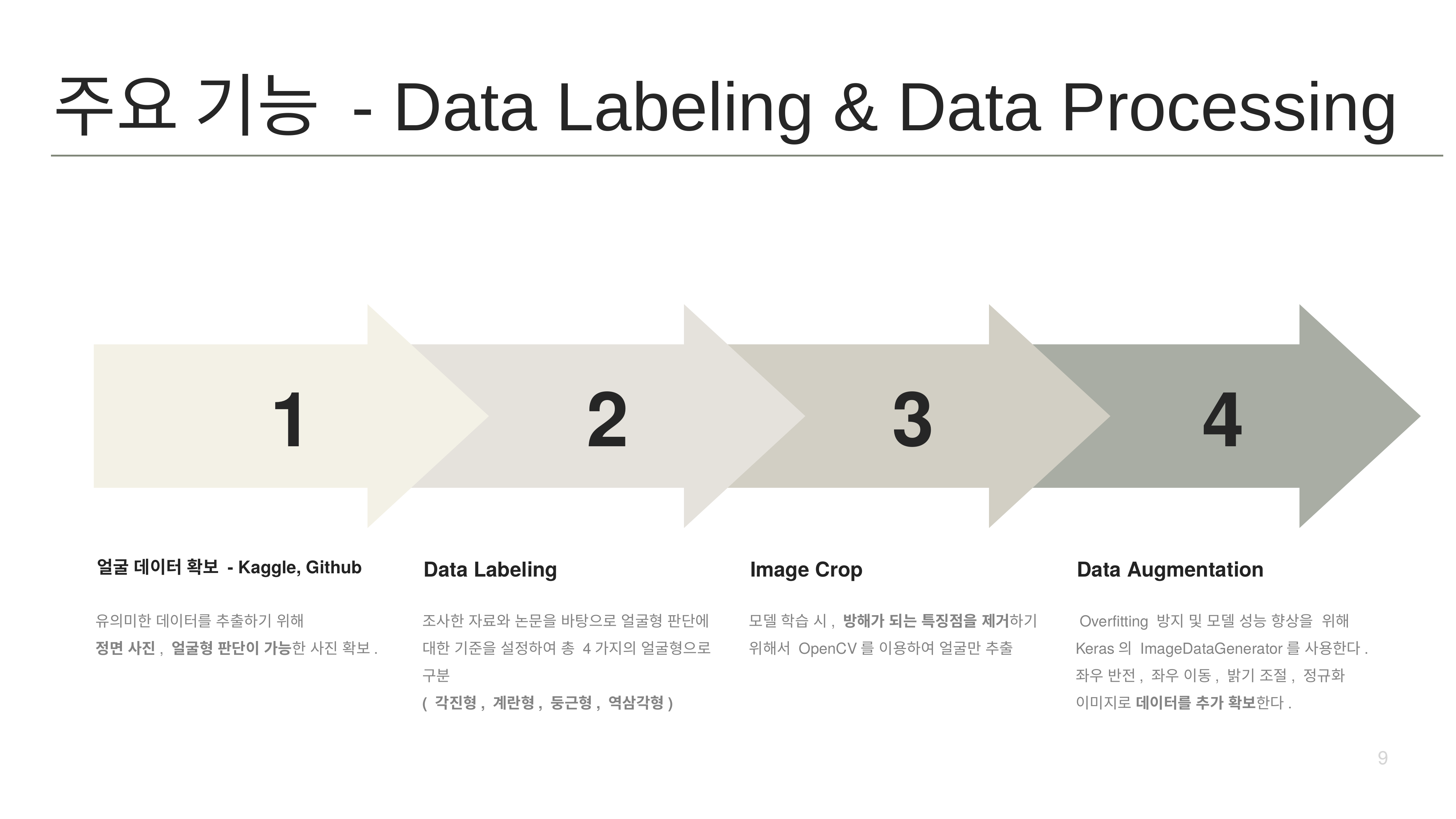

# 주요 기능 - Data Labeling & Data Processing

1
2
3
4
얼굴 데이터 확보 - Kaggle, Github
Data Labeling
Image Crop
Data Augmentation
유의미한 데이터를 추출하기 위해
정면 사진, 얼굴형 판단이 가능한 사진 확보.
조사한 자료와 논문을 바탕으로 얼굴형 판단에 대한 기준을 설정하여 총 4가지의 얼굴형으로 구분
( 각진형, 계란형, 둥근형, 역삼각형)
모델 학습 시, 방해가 되는 특징점을 제거하기 위해서 OpenCV를 이용하여 얼굴만 추출
 Overfitting 방지 및 모델 성능 향상을  위해 Keras의 ImageDataGenerator를 사용한다. 좌우 반전, 좌우 이동, 밝기 조절, 정규화 이미지로 데이터를 추가 확보한다.
9